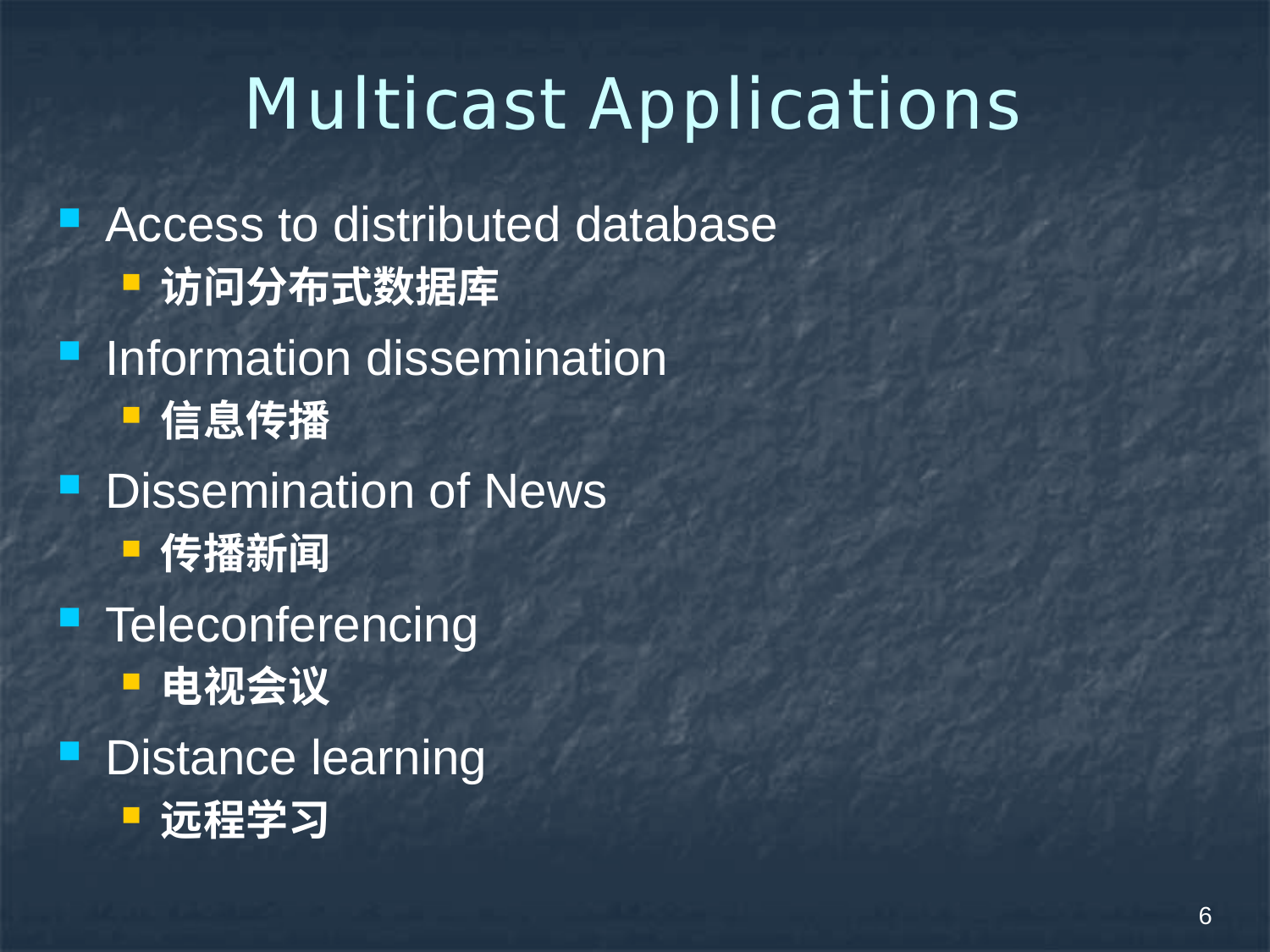

# Multicast Applications
Access to distributed database
访问分布式数据库
Information dissemination
信息传播
Dissemination of News
传播新闻
Teleconferencing
电视会议
Distance learning
远程学习
6